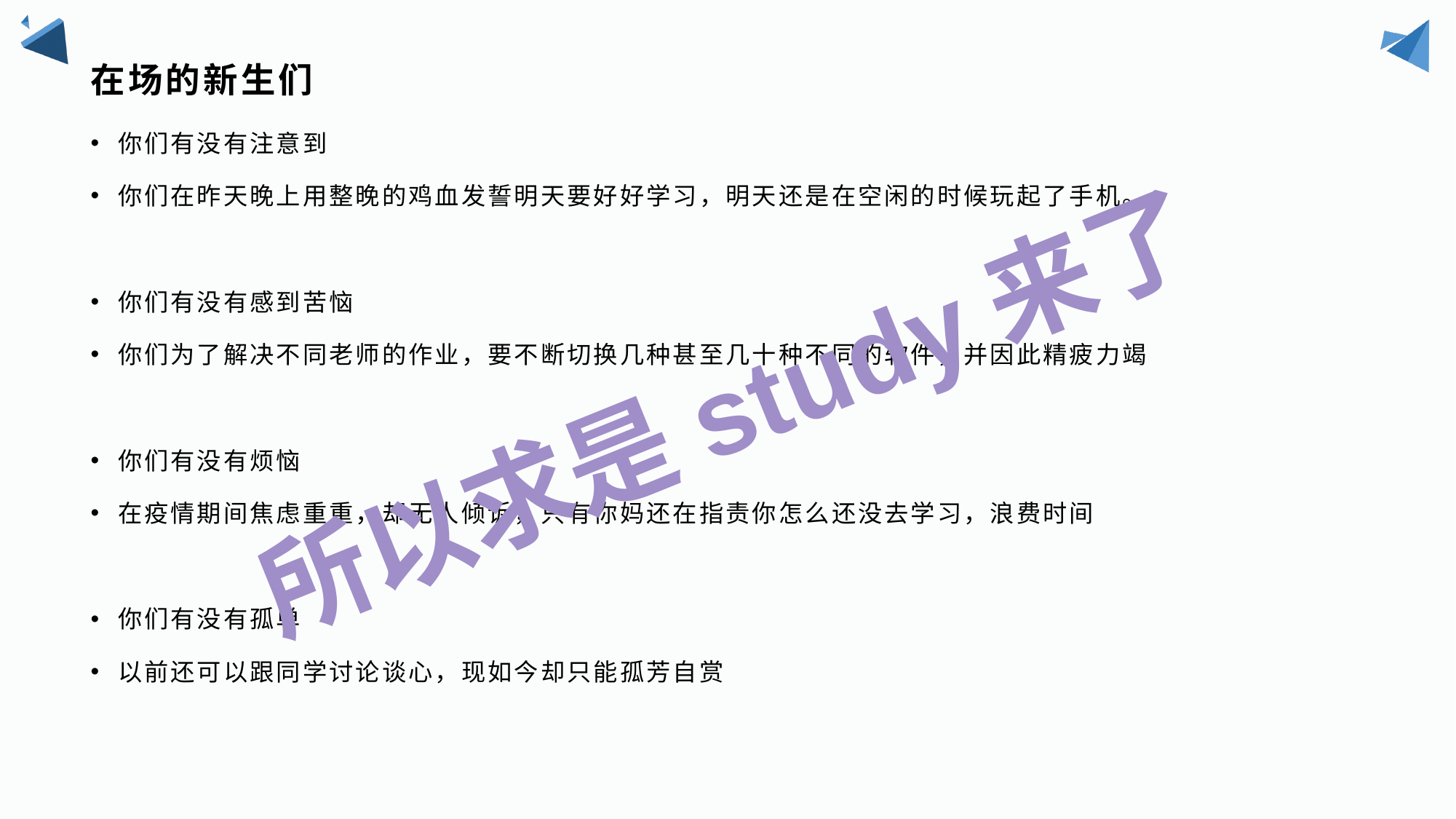

# 在场的新生们
你们有没有注意到
你们在昨天晚上用整晚的鸡血发誓明天要好好学习，明天还是在空闲的时候玩起了手机。

你们有没有感到苦恼
你们为了解决不同老师的作业，要不断切换几种甚至几十种不同的软件，并因此精疲力竭

你们有没有烦恼
在疫情期间焦虑重重，却无人倾诉，只有你妈还在指责你怎么还没去学习，浪费时间

你们有没有孤单
以前还可以跟同学讨论谈心，现如今却只能孤芳自赏

所以求是study来了